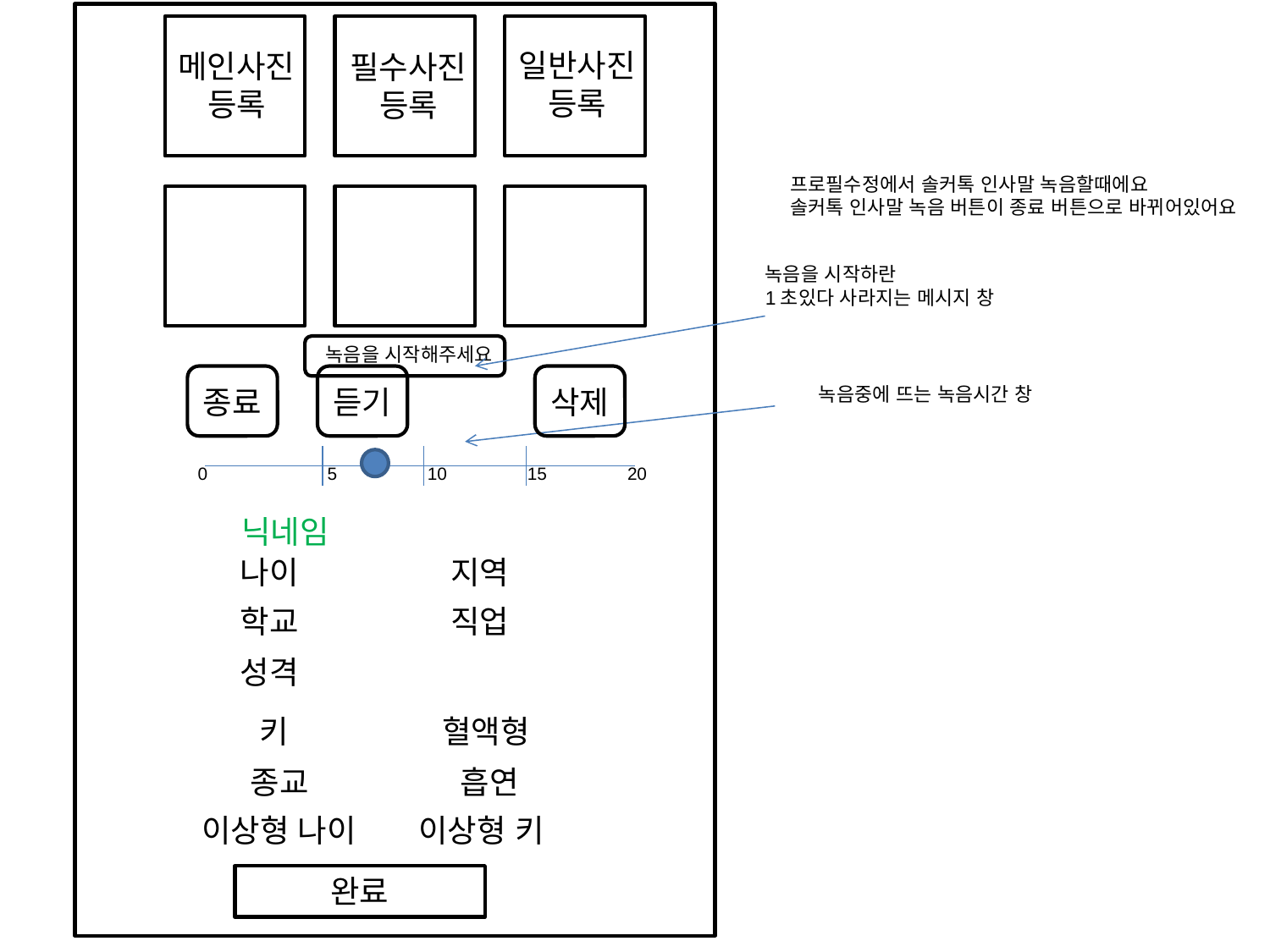

일반사진
등록
메인사진
등록
필수사진
등록
프로필수정에서 솔커톡 인사말 녹음할때에요
솔커톡 인사말 녹음 버튼이 종료 버튼으로 바뀌어있어요

녹음을 시작하란
1초있다 사라지는 메시지 창

녹음을 시작해주세요

종료
듣기
삭제
녹음중에 뜨는 녹음시간 창

0
5
10
15
20
닉네임
나이
지역
학교
직업
성격
키
혈액형
종교
흡연
이상형 나이       이상형 키

완료